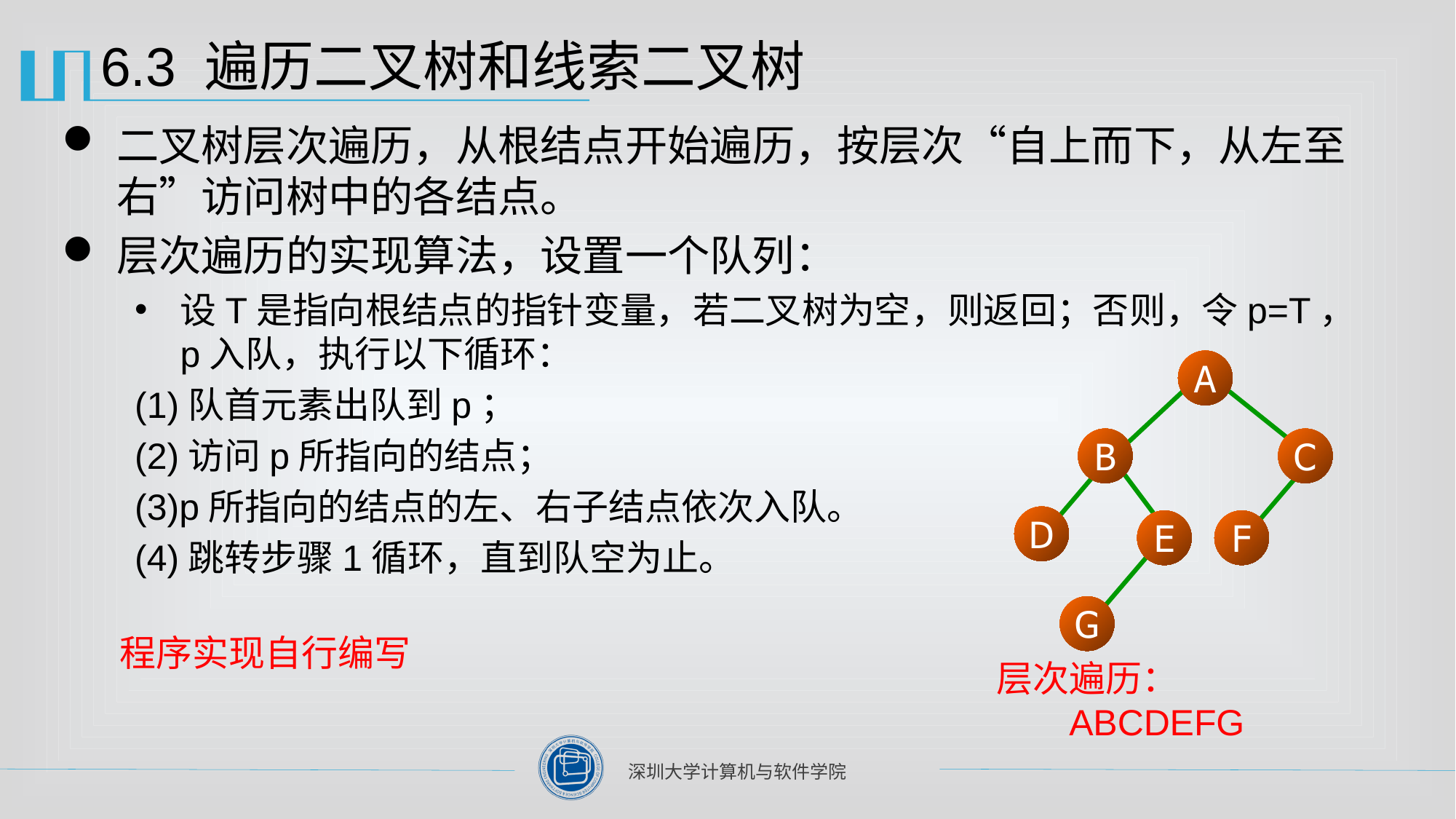

# 6.3 遍历二叉树和线索二叉树
二叉树层次遍历，从根结点开始遍历，按层次“自上而下，从左至右”访问树中的各结点。
层次遍历的实现算法，设置一个队列：
设T是指向根结点的指针变量，若二叉树为空，则返回；否则，令p=T，p入队，执行以下循环：
(1)队首元素出队到p；
(2)访问p所指向的结点；
(3)p所指向的结点的左、右子结点依次入队。
(4)跳转步骤1循环，直到队空为止。

A

B
C

D
E
F

G
程序实现自行编写
层次遍历：ABCDEFG
39